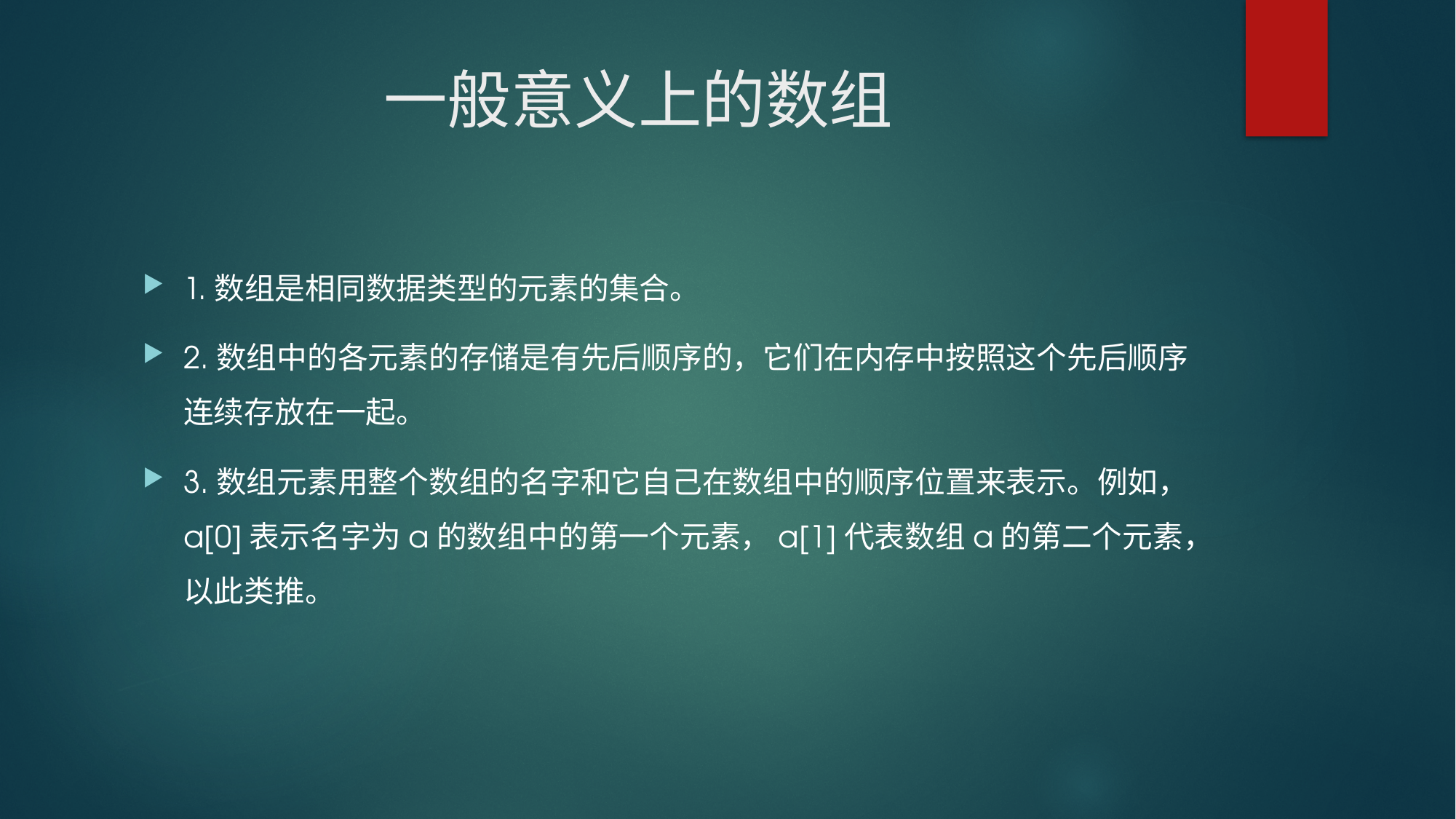

# 一般意义上的数组
1.数组是相同数据类型的元素的集合。
2.数组中的各元素的存储是有先后顺序的，它们在内存中按照这个先后顺序连续存放在一起。
3.数组元素用整个数组的名字和它自己在数组中的顺序位置来表示。例如，a[0]表示名字为a的数组中的第一个元素，a[1]代表数组a的第二个元素，以此类推。